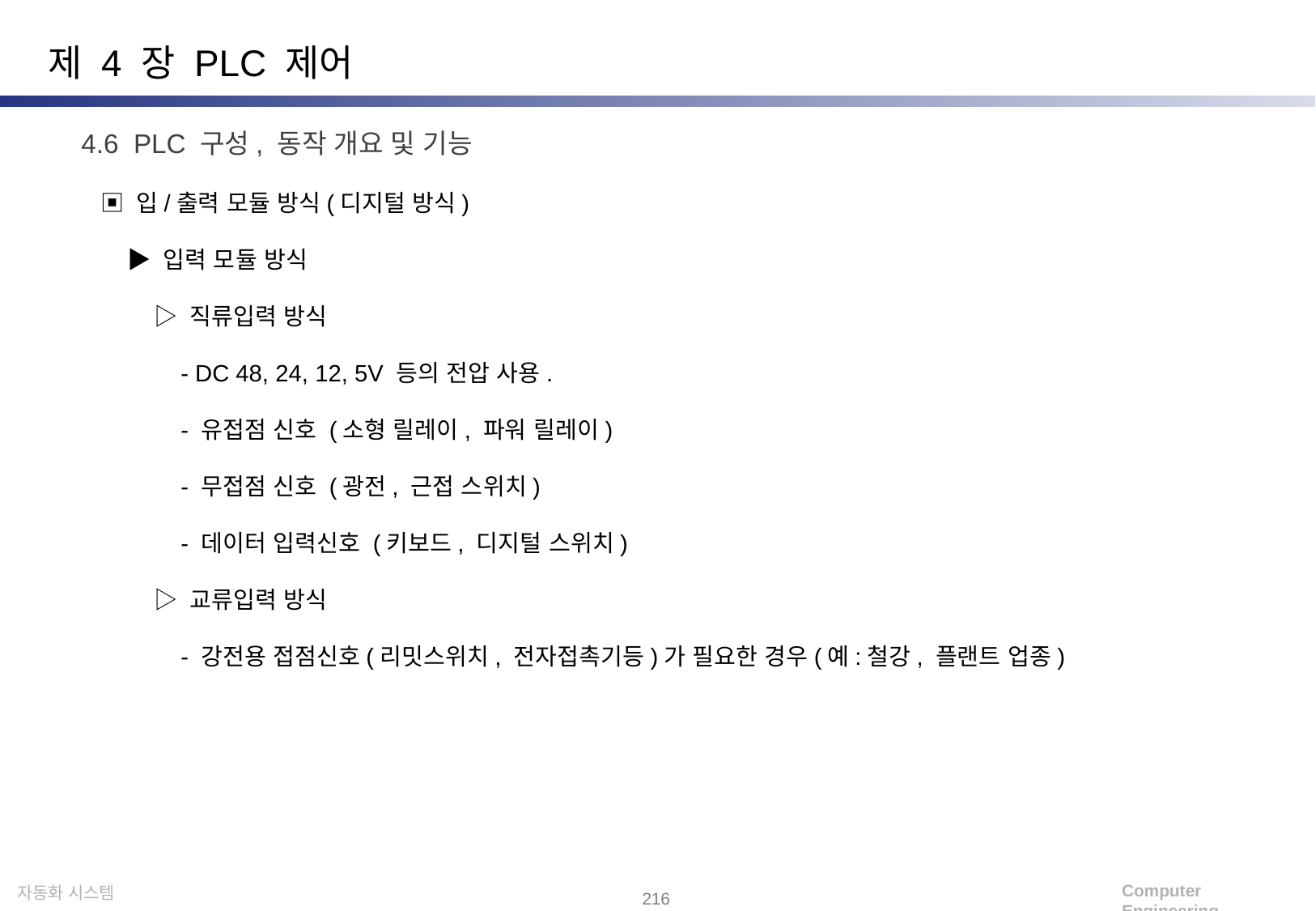

제 4 장 PLC 제어
4.6  PLC 구성, 동작 개요 및 기능
▣ 입/출력 모듈 방식(디지털 방식)
    ▶ 입력 모듈 방식
        ▷ 직류입력 방식
            - DC 48, 24, 12, 5V 등의 전압 사용.
            - 유접점 신호 (소형 릴레이, 파워 릴레이)
            - 무접점 신호 (광전, 근접 스위치)
            - 데이터 입력신호 (키보드, 디지털 스위치)
        ▷ 교류입력 방식
            - 강전용 접점신호(리밋스위치, 전자접촉기등)가 필요한 경우(예:철강, 플랜트 업종)